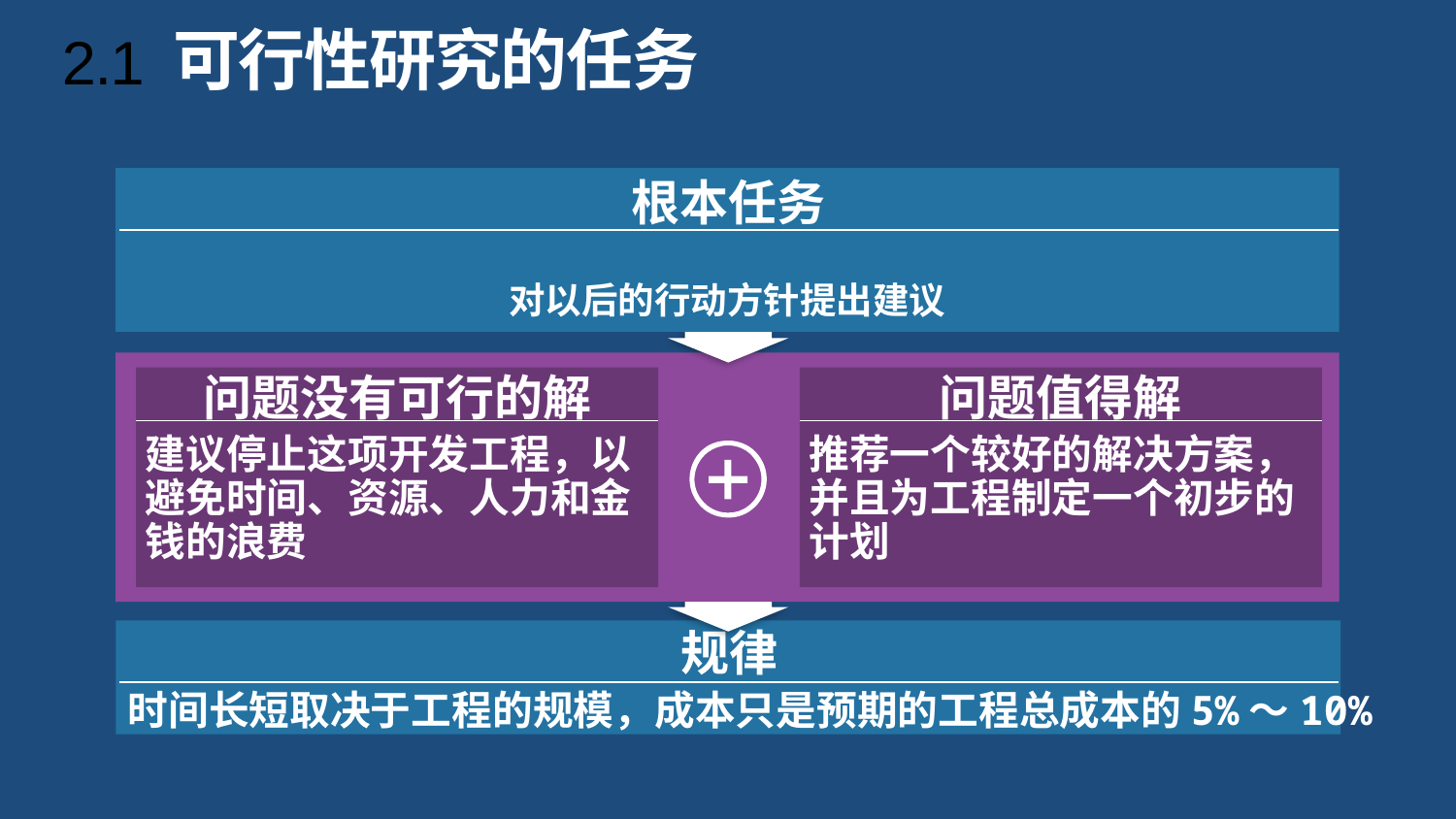

# 2.1 可行性研究的任务
对以后的行动方针提出建议
根本任务

问题没有可行的解
问题值得解
推荐一个较好的解决方案，并且为工程制定一个初步的计划
建议停止这项开发工程，以避免时间、资源、人力和金钱的浪费

规律
时间长短取决于工程的规模，成本只是预期的工程总成本的5%～10%